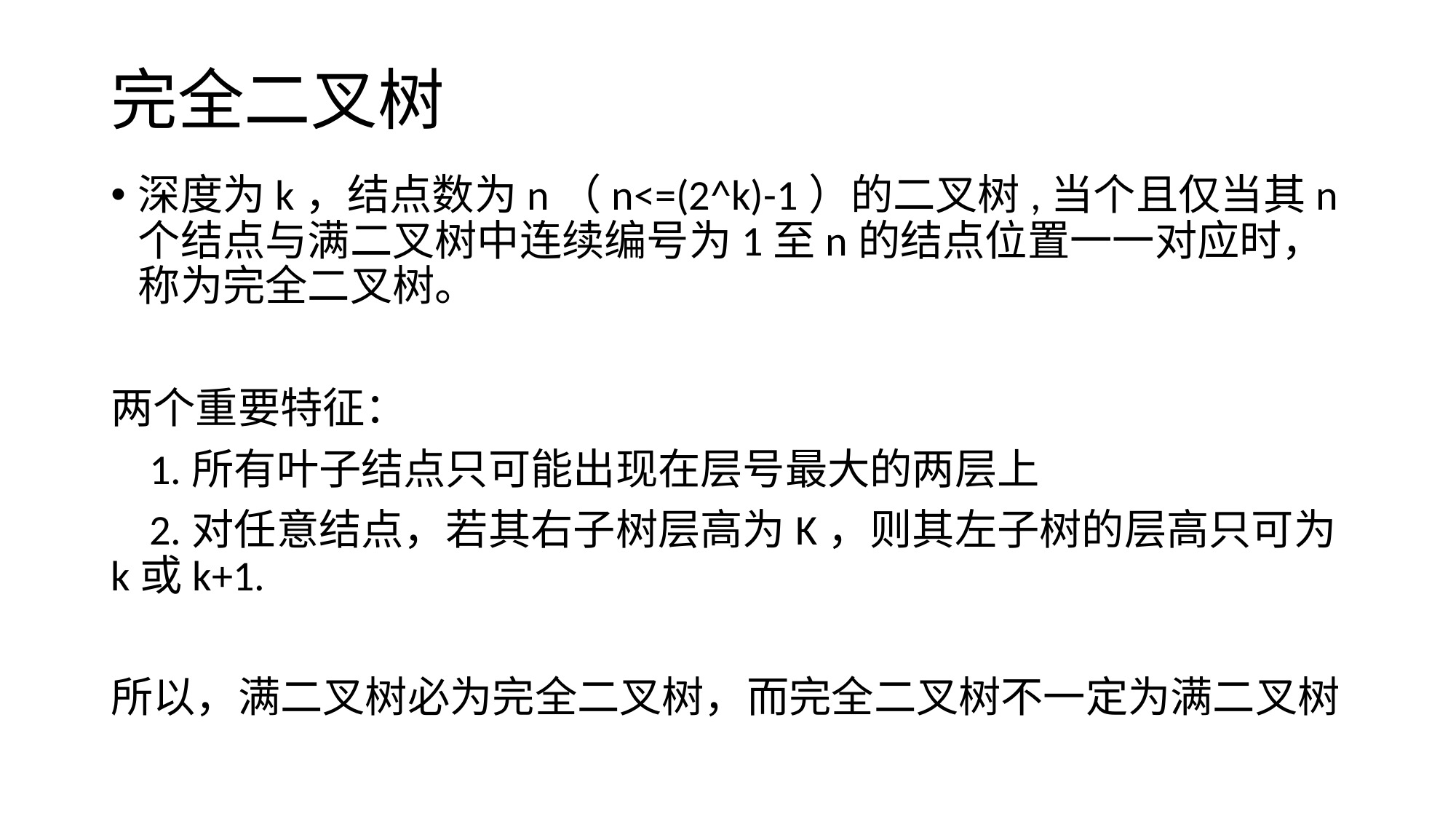

# 完全二叉树
深度为k，结点数为n（n<=(2^k)-1）的二叉树,当个且仅当其n个结点与满二叉树中连续编号为1至n的结点位置一一对应时，称为完全二叉树。

两个重要特征：
    1.所有叶子结点只可能出现在层号最大的两层上
    2.对任意结点，若其右子树层高为K，则其左子树的层高只可为k或k+1.

所以，满二叉树必为完全二叉树，而完全二叉树不一定为满二叉树